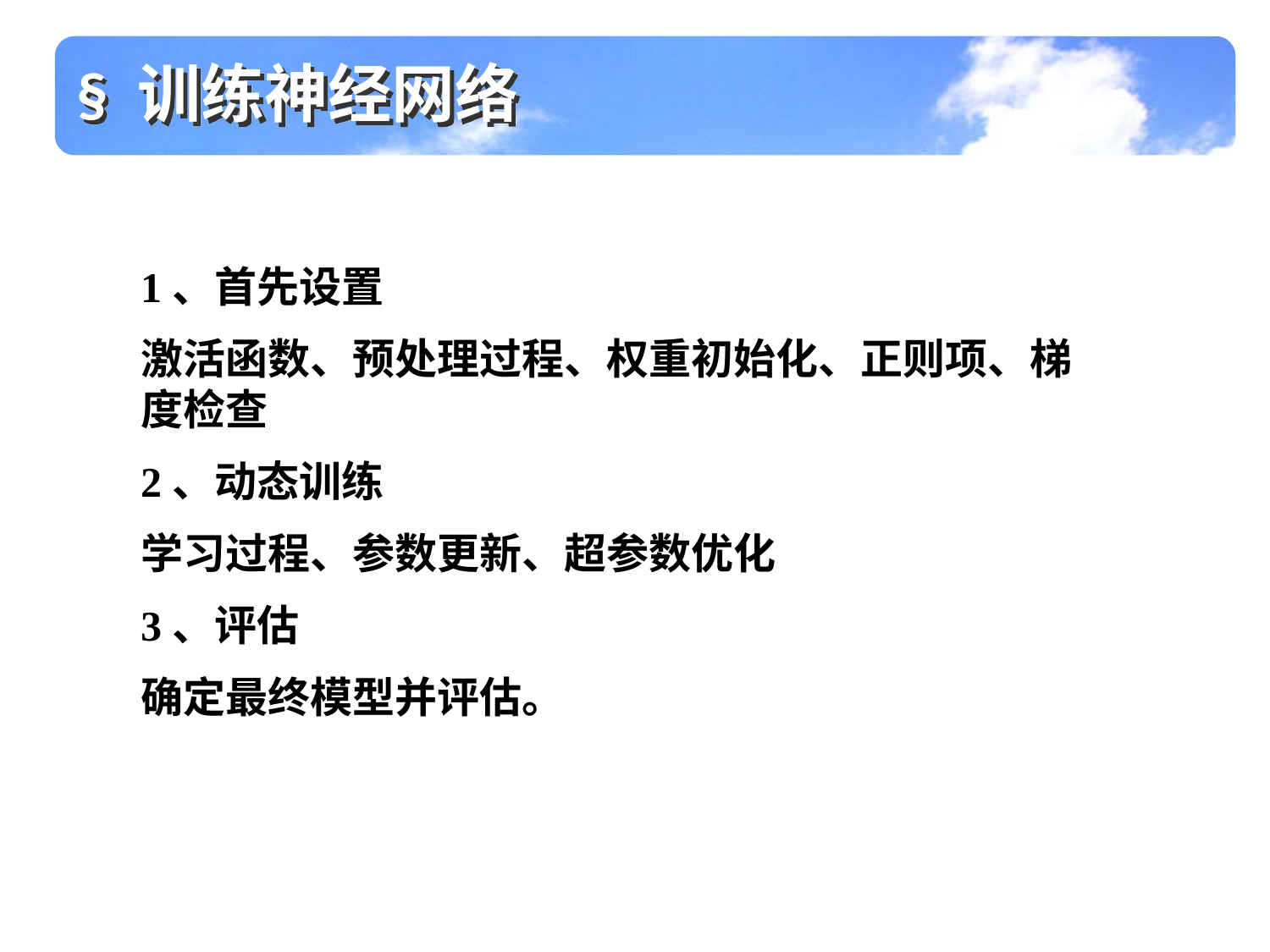

§ 训练神经网络
1、首先设置
激活函数、预处理过程、权重初始化、正则项、梯度检查
2、动态训练
学习过程、参数更新、超参数优化
3、评估
确定最终模型并评估。